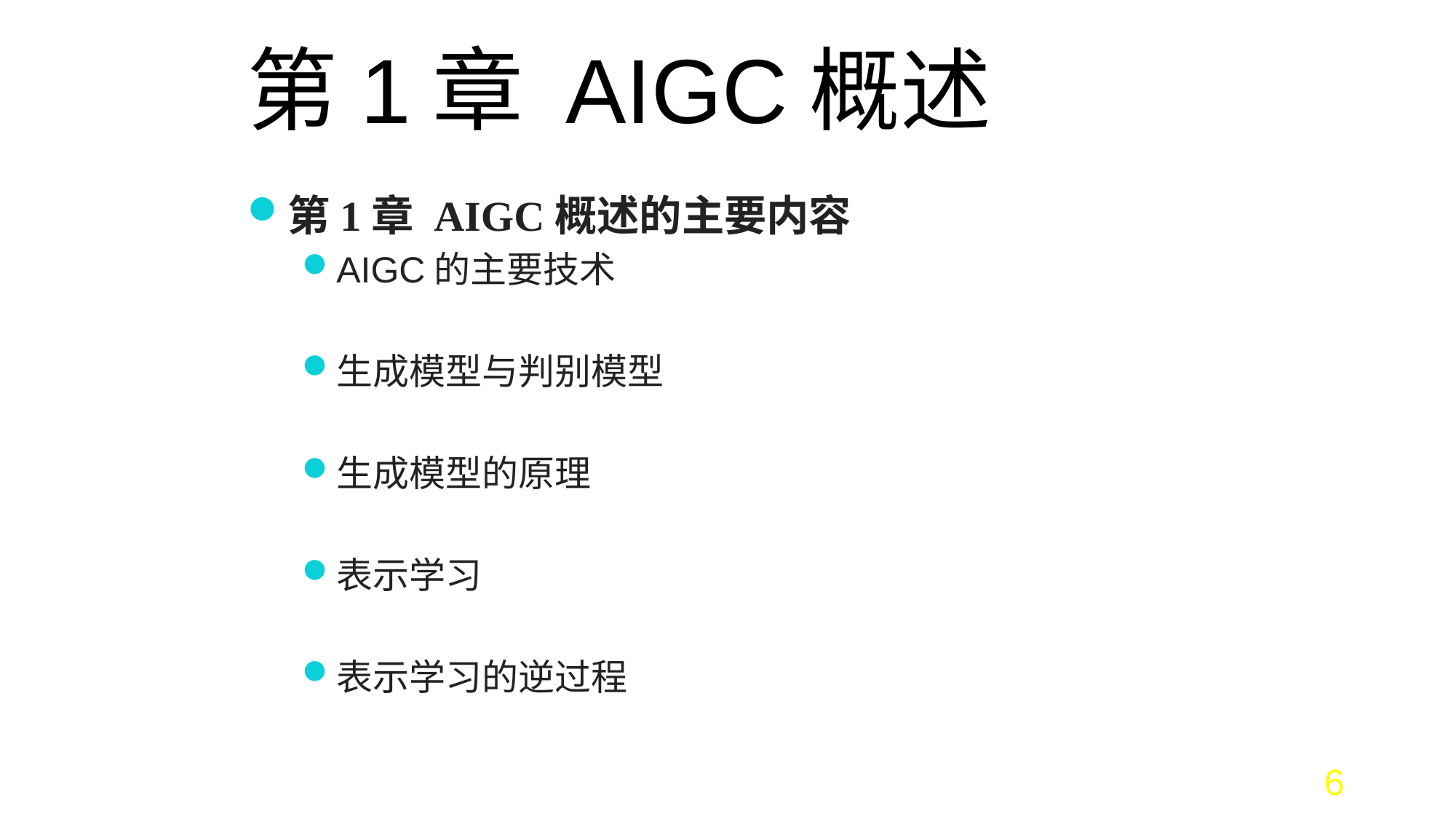

# 第1章 AIGC概述
第1章 AIGC概述的主要内容
AIGC的主要技术

生成模型与判别模型

生成模型的原理

表示学习

表示学习的逆过程

6